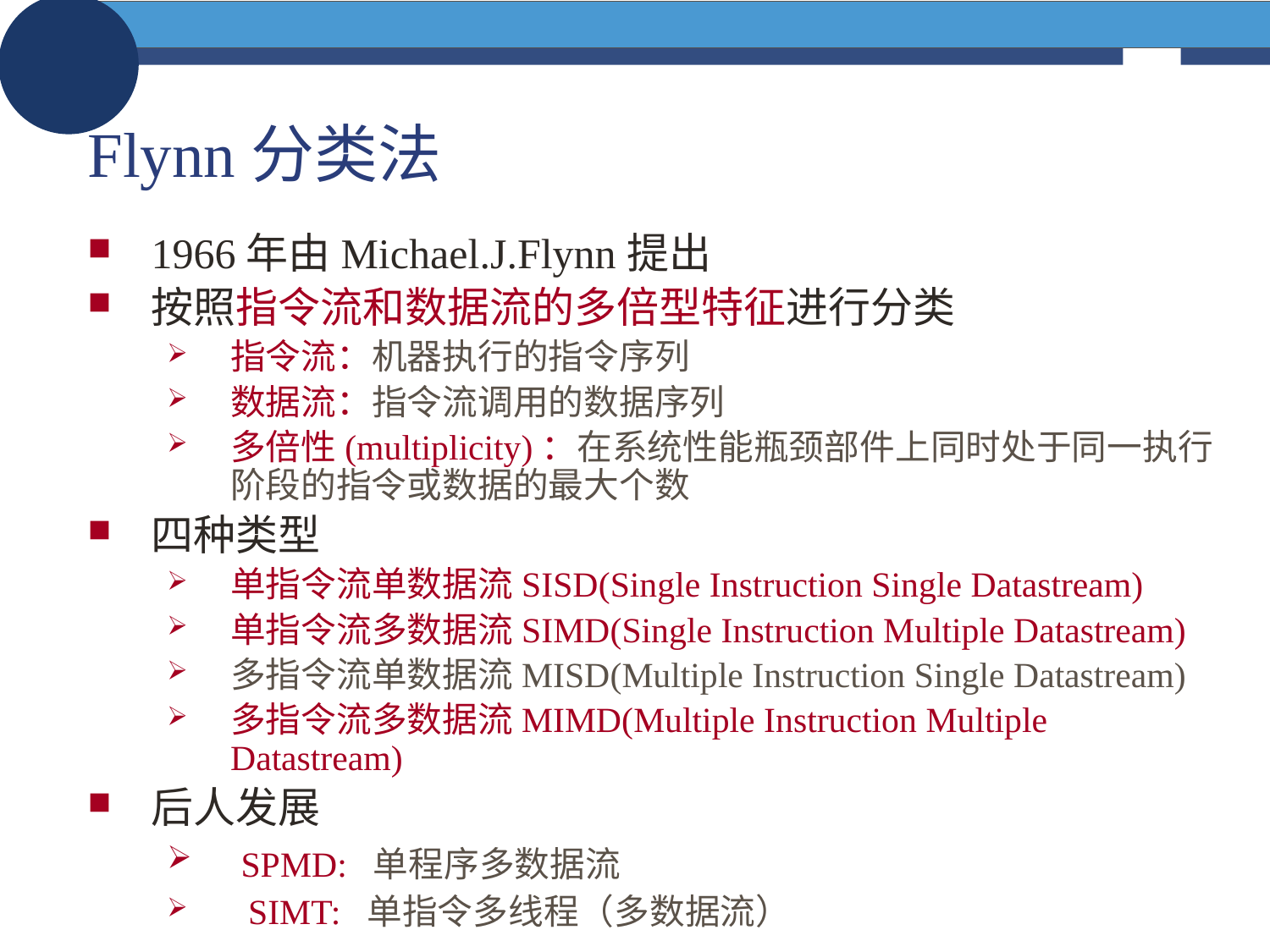

# Flynn分类法
1966年由Michael.J.Flynn提出
按照指令流和数据流的多倍型特征进行分类
指令流：机器执行的指令序列
数据流：指令流调用的数据序列
多倍性(multiplicity)：在系统性能瓶颈部件上同时处于同一执行阶段的指令或数据的最大个数
四种类型
单指令流单数据流SISD(Single Instruction Single Datastream)
单指令流多数据流SIMD(Single Instruction Multiple Datastream)
多指令流单数据流MISD(Multiple Instruction Single Datastream)
多指令流多数据流MIMD(Multiple Instruction Multiple Datastream)
后人发展
 SPMD:  单程序多数据流
  SIMT:  单指令多线程（多数据流）